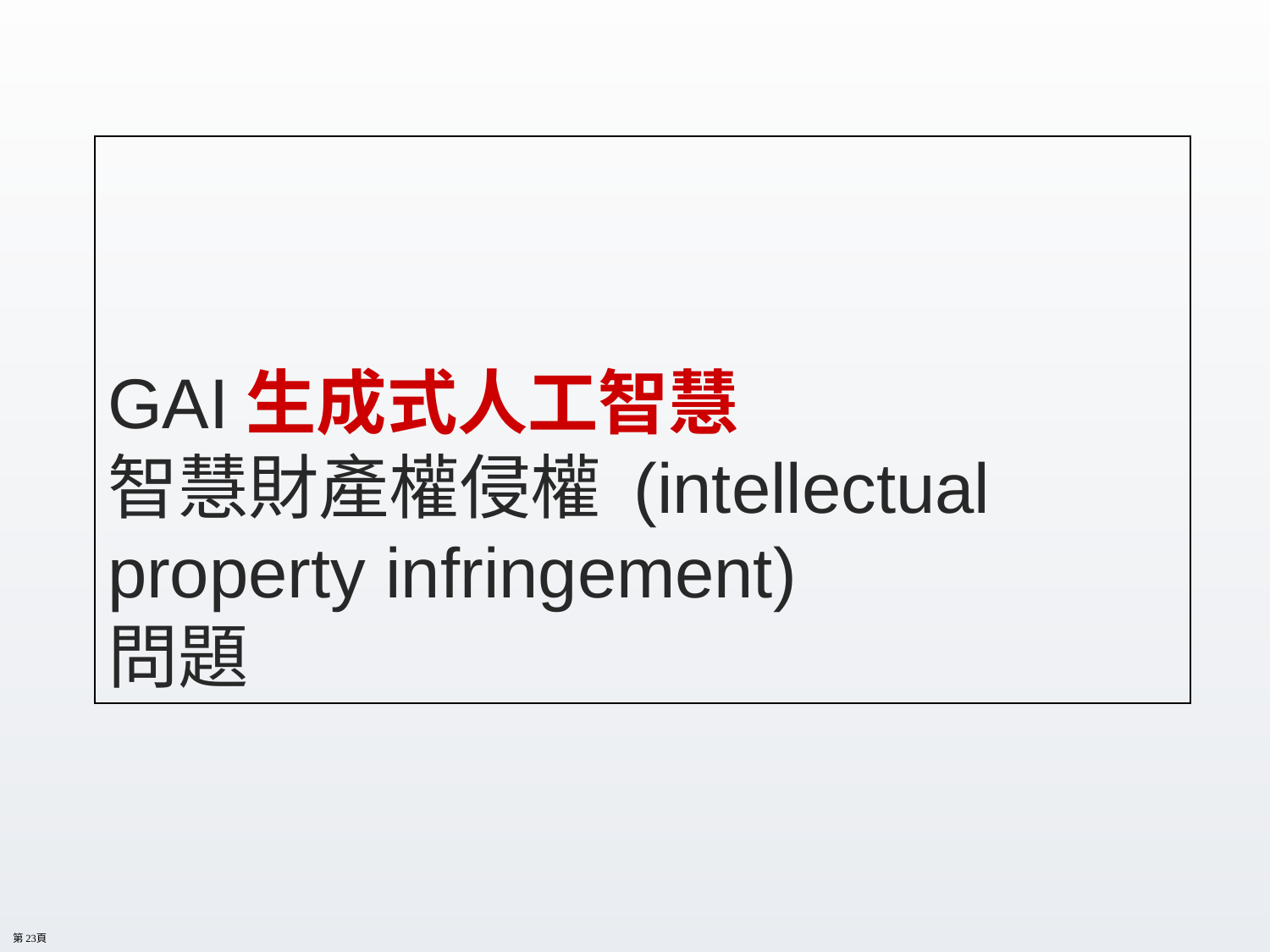

# GAI生成式人工智慧 智慧財產權侵權 (intellectual property infringement) 問題